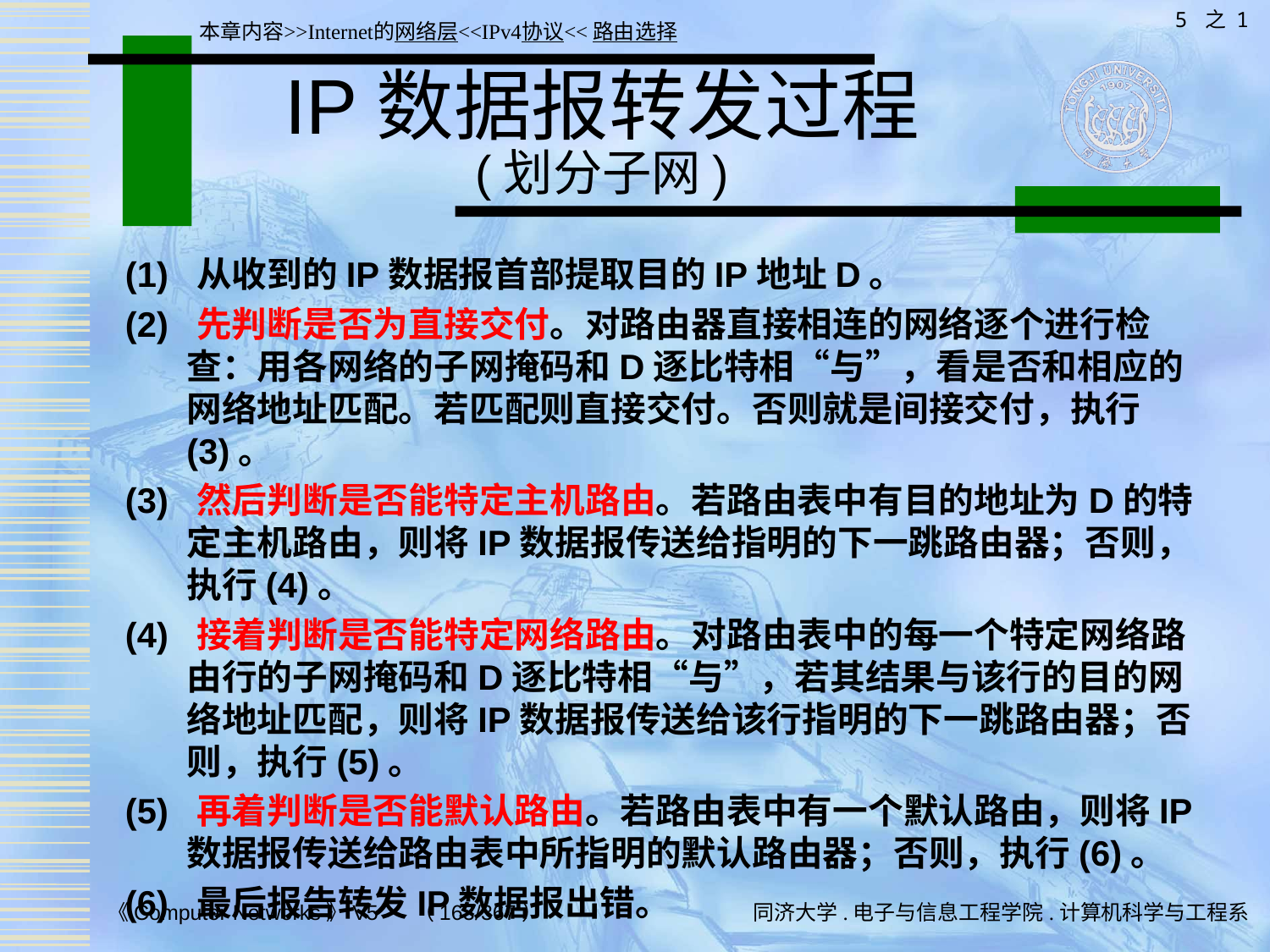

5 之 1
本章内容>>Internet的网络层<<IPv4协议<<路由选择
# IP数据报转发过程 (划分子网)
(1)  从收到的IP数据报首部提取目的IP地址D。
(2)  先判断是否为直接交付。对路由器直接相连的网络逐个进行检查：用各网络的子网掩码和D逐比特相“与”，看是否和相应的网络地址匹配。若匹配则直接交付。否则就是间接交付，执行(3)。
(3)  然后判断是否能特定主机路由。若路由表中有目的地址为D的特定主机路由，则将IP数据报传送给指明的下一跳路由器；否则，执行(4)。
(4)  接着判断是否能特定网络路由。对路由表中的每一个特定网络路由行的子网掩码和D逐比特相“与”，若其结果与该行的目的网络地址匹配，则将IP数据报传送给该行指明的下一跳路由器；否则，执行(5)。
(5)  再着判断是否能默认路由。若路由表中有一个默认路由，则将IP数据报传送给路由表中所指明的默认路由器；否则，执行(6)。
(6)  最后报告转发IP数据报出错。